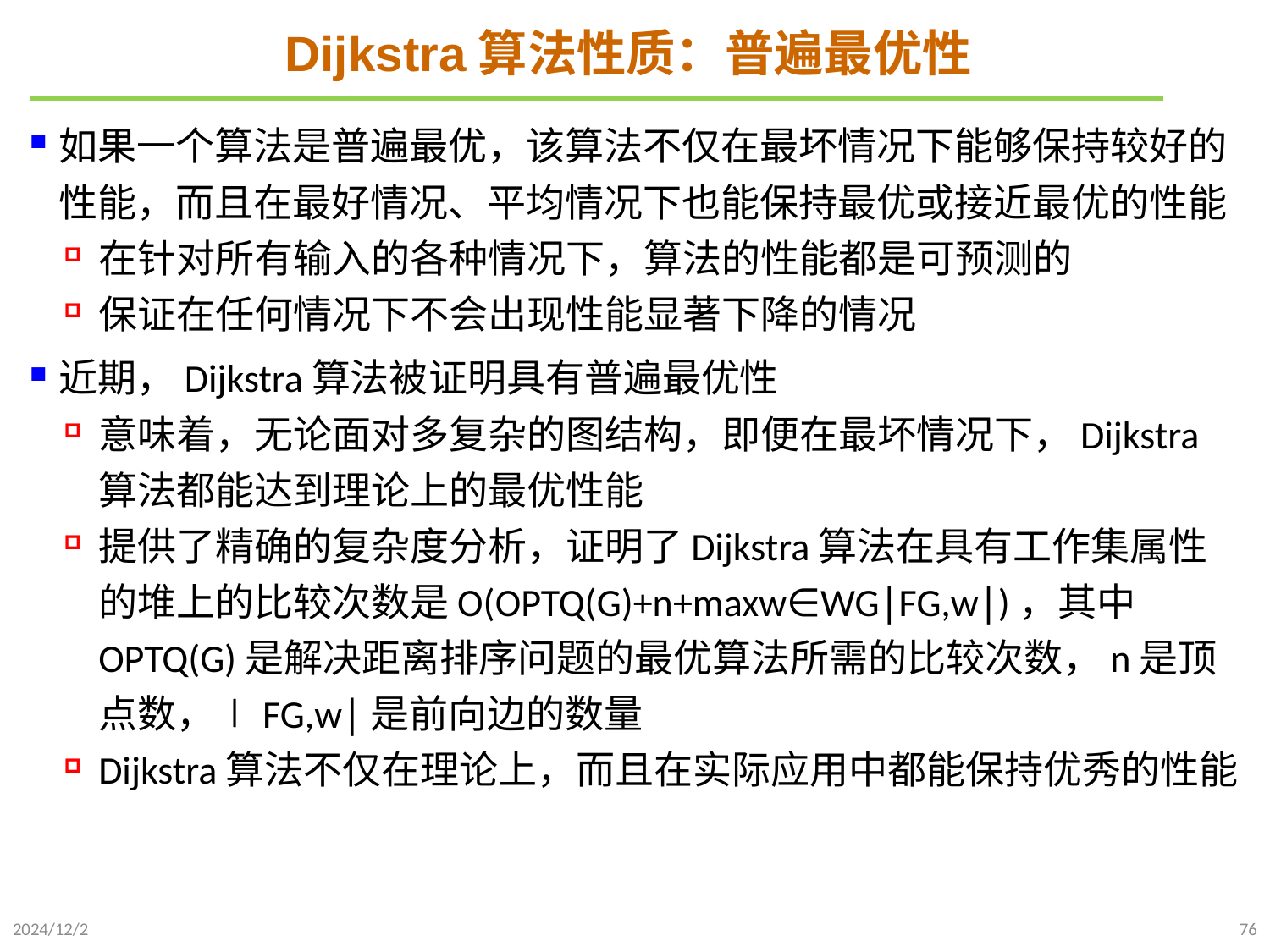

# Dijkstra算法性质：普遍最优性
如果一个算法是普遍最优，该算法不仅在最坏情况下能够保持较好的性能，而且在最好情况、平均情况下也能保持最优或接近最优的性能
在针对所有输入的各种情况下，算法的性能都是可预测的
保证在任何情况下不会出现性能显著下降的情况
近期，Dijkstra算法被证明具有普遍最优性
意味着，无论面对多复杂的图结构，即便在最坏情况下，Dijkstra算法都能达到理论上的最优性能
提供了精确的复杂度分析，证明了Dijkstra算法在具有工作集属性的堆上的比较次数是O(OPTQ(G)+n+max⁡w∈WG∣FG,w∣)，其中OPTQ(G)是解决距离排序问题的最优算法所需的比较次数，n是顶点数，∣FG,w∣是前向边的数量
Dijkstra算法不仅在理论上，而且在实际应用中都能保持优秀的性能
2024/12/2
76